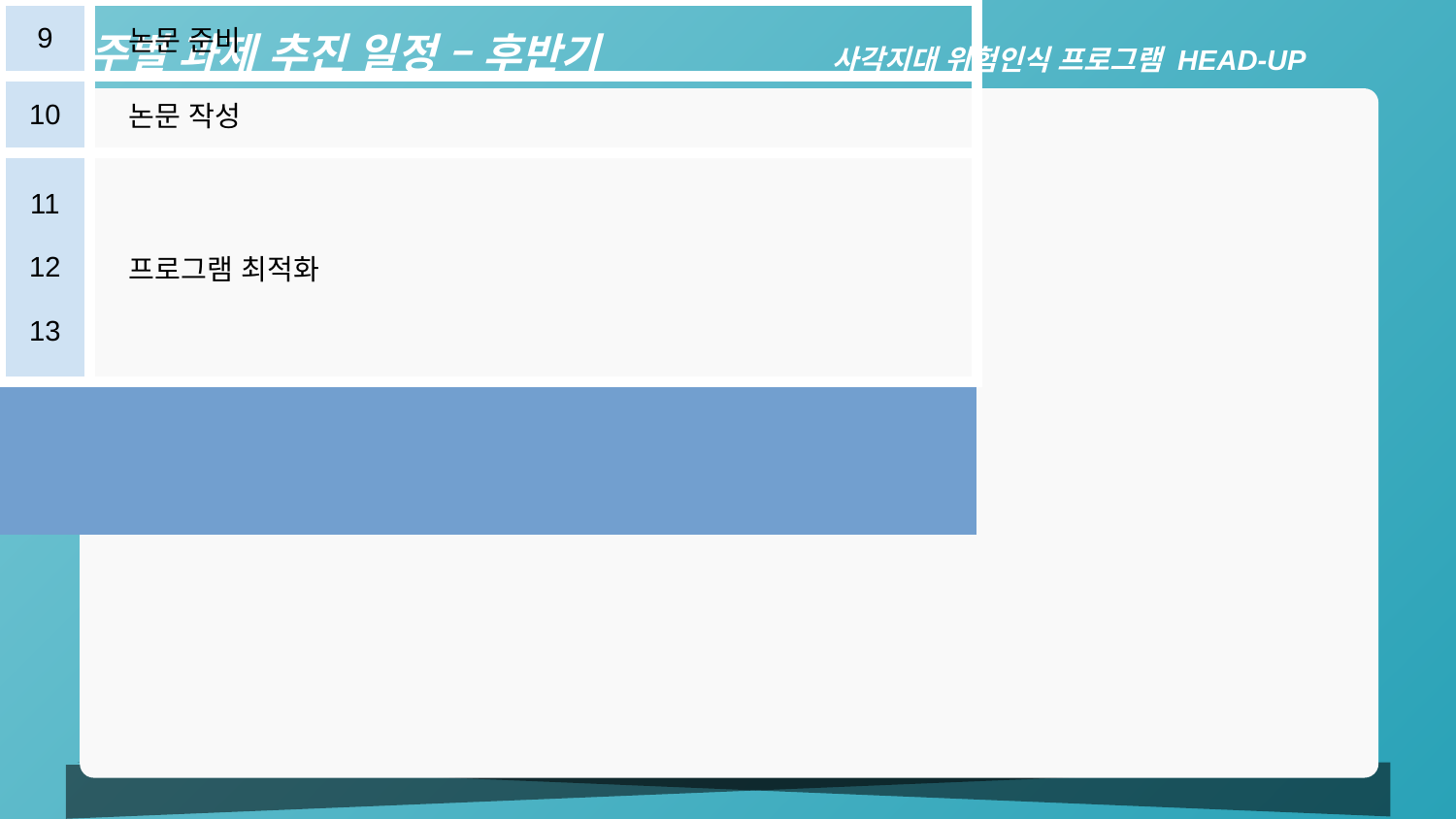

주별 과제 추진 일정 – 후반기
사각지대 위험인식 프로그램 HEAD-UP

| 9 | 논문 준비 |
| --- | --- |
| 10 | 논문 작성 |
| 11 12 13 | 프로그램 최적화 |
|  |  |
|  |  |
| 14 | 결과 보고서 작성 |
| 15 | 최종 발표 준비 |